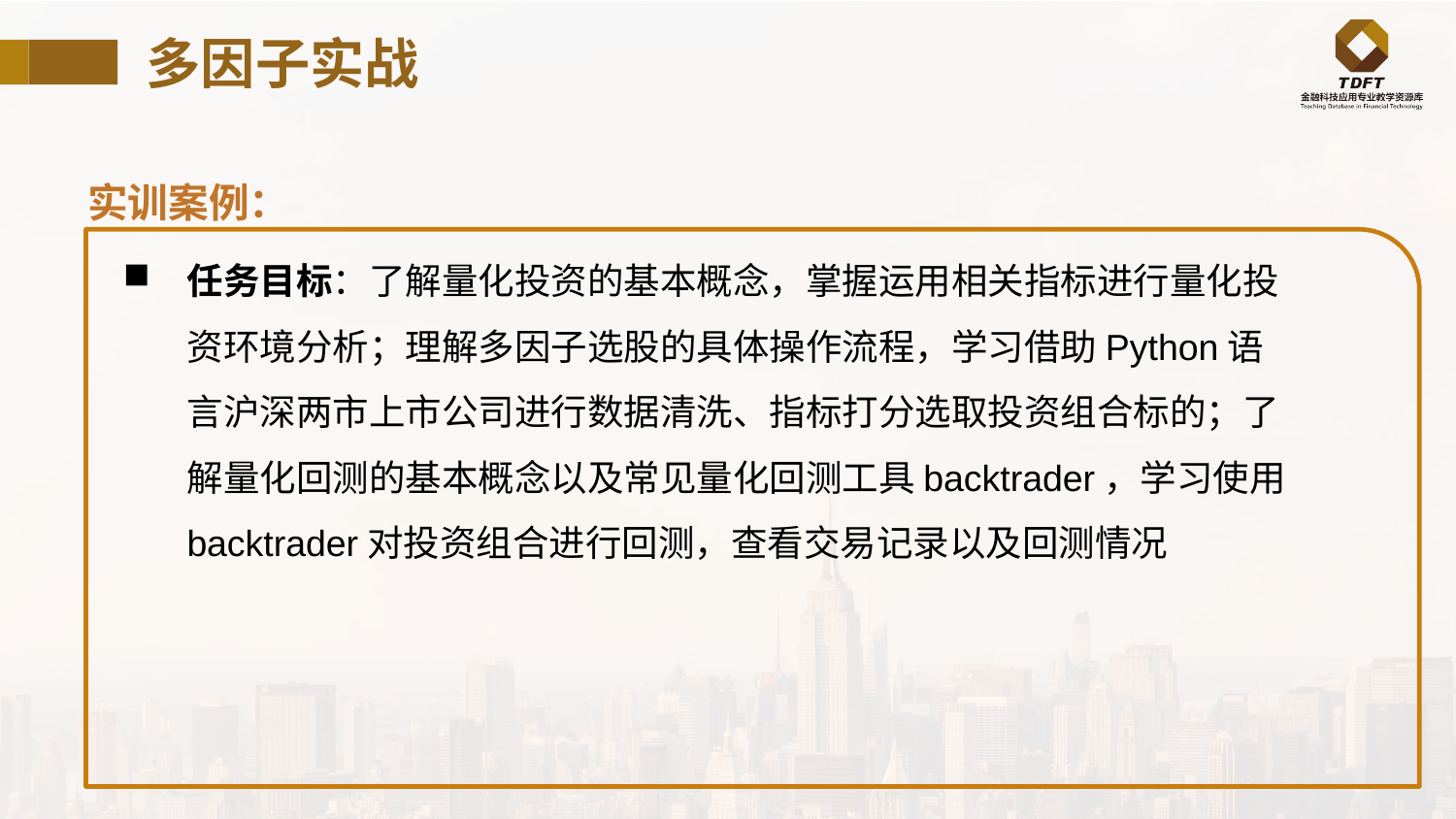

# 多因子实战

实训案例：
任务目标：了解量化投资的基本概念，掌握运用相关指标进行量化投资环境分析；理解多因子选股的具体操作流程，学习借助Python语言沪深两市上市公司进行数据清洗、指标打分选取投资组合标的；了解量化回测的基本概念以及常见量化回测工具backtrader，学习使用backtrader对投资组合进行回测，查看交易记录以及回测情况